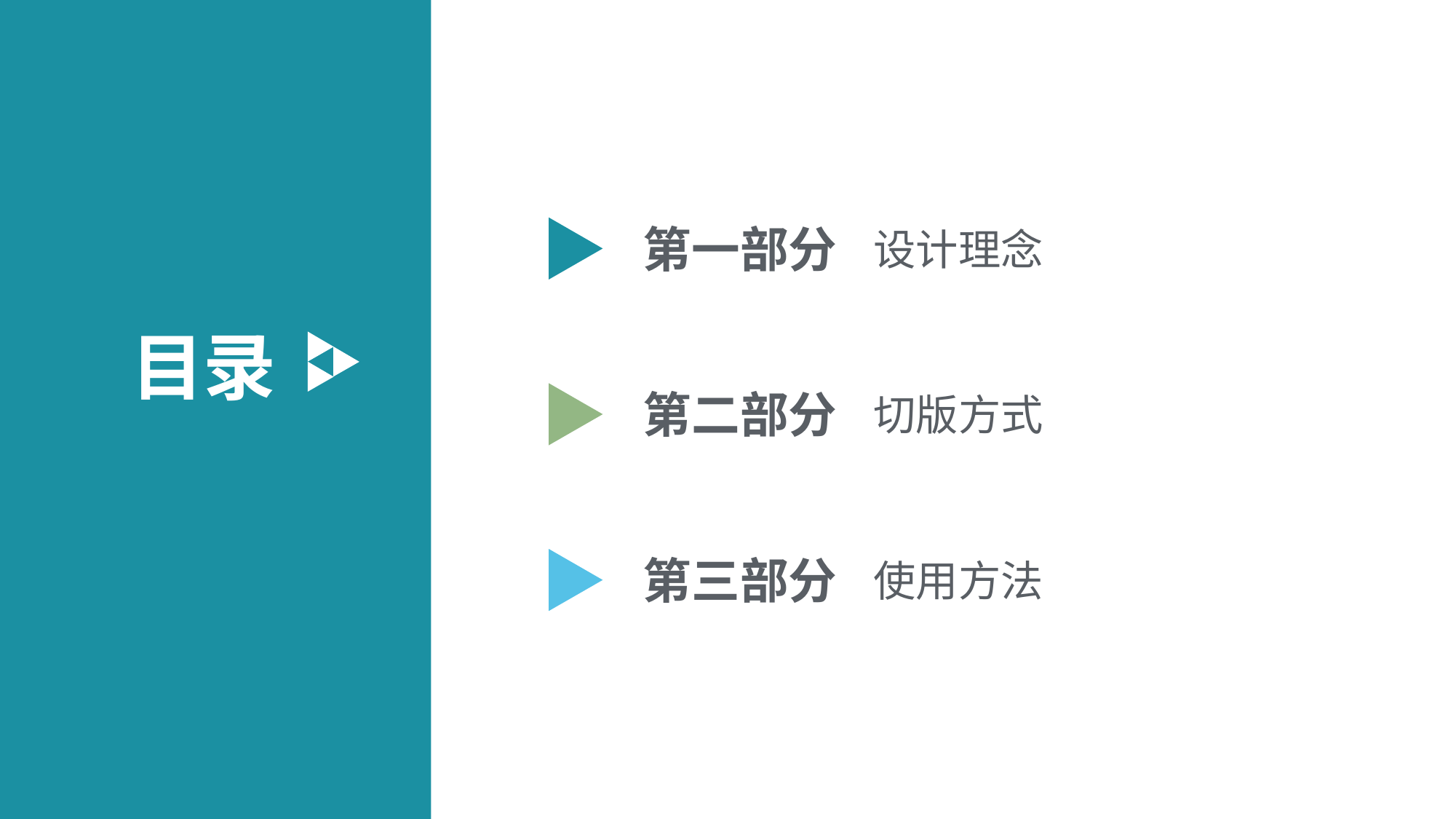

第一部分
设计理念

目录

第二部分
切版方式

第三部分
使用方法